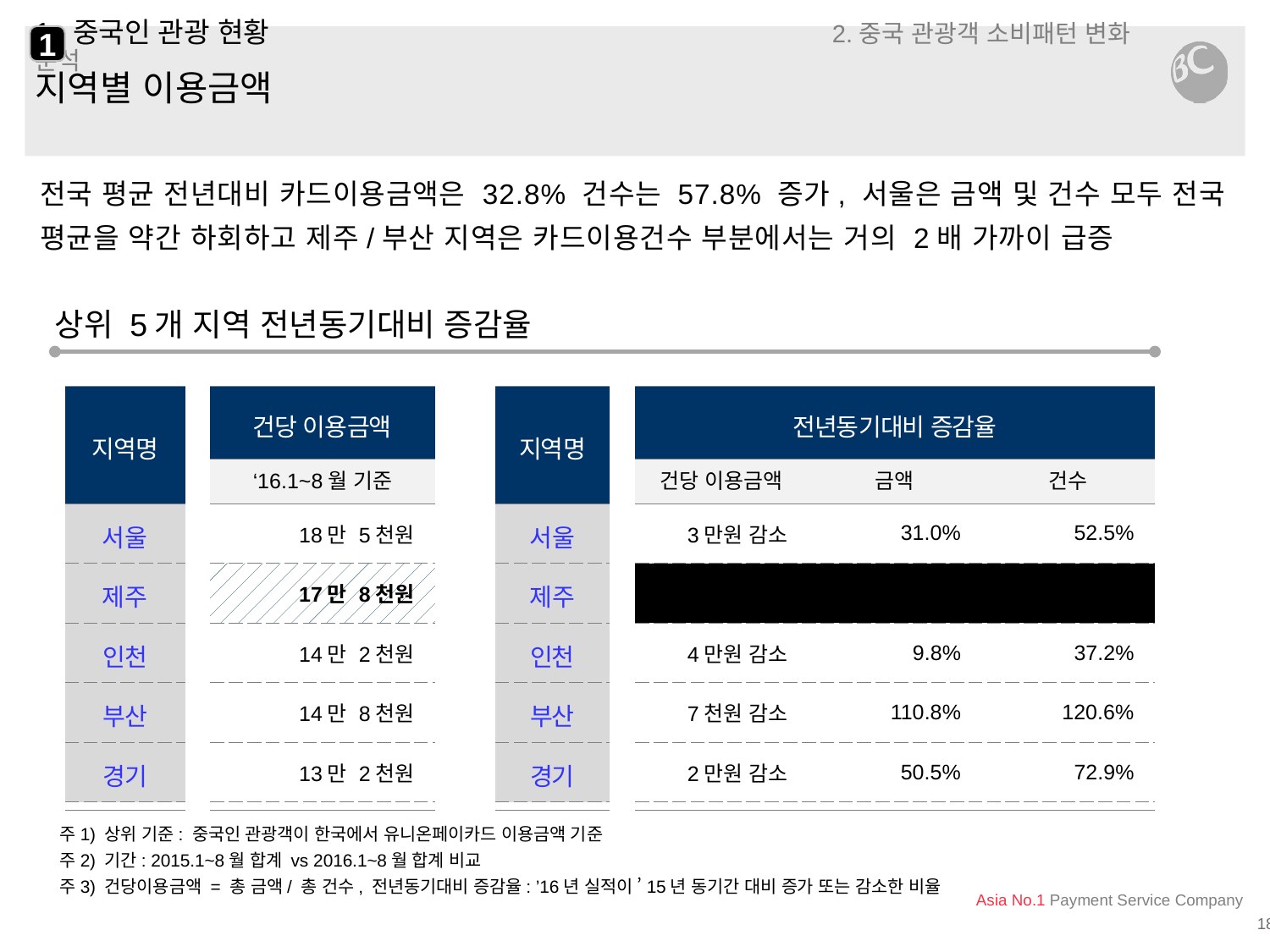

1
# 1. 중국인 관광 현황                                                                       2.중국 관광객 소비패턴 변화 분석
지역별 이용금액
전국 평균 전년대비 카드이용금액은 32.8% 건수는 57.8% 증가, 서울은 금액 및 건수 모두 전국 평균을 약간 하회하고 제주/부산 지역은 카드이용건수 부분에서는 거의 2배 가까이 급증
상위 5개 지역 전년동기대비 증감율
| 지역명 |  | 건당 이용금액 |
| --- | --- | --- |
|  |  | ‘16.1~8월 기준 |
| 서울 |  | 18만 5천원 |
| 제주 |  | 17만 8천원 |
| 인천 |  | 14만 2천원 |
| 부산 |  | 14만 8천원 |
| 경기 |  | 13만 2천원 |
|  |  |  |
| 지역명 |  | 전년동기대비 증감율 |  |  |
| --- | --- | --- | --- | --- |
|  |  | 건당 이용금액 | 금액 | 건수 |
| 서울 |  | 3만원 감소 | 31.0% | 52.5% |
| 제주 |  | 6만원 감소 | 52.8% | 106.0% |
| 인천 |  | 4만원 감소 | 9.8% | 37.2% |
| 부산 |  | 7천원 감소 | 110.8% | 120.6% |
| 경기 |  | 2만원 감소 | 50.5% | 72.9% |
|  |  |  |  |  |
주1) 상위 기준: 중국인 관광객이 한국에서 유니온페이카드 이용금액 기준
주2) 기간: 2015.1~8월 합계 vs 2016.1~8월 합계 비교
주3) 건당이용금액 = 총 금액/ 총 건수, 전년동기대비 증감율: ’16년 실적이 ’15년 동기간 대비 증가 또는 감소한 비율